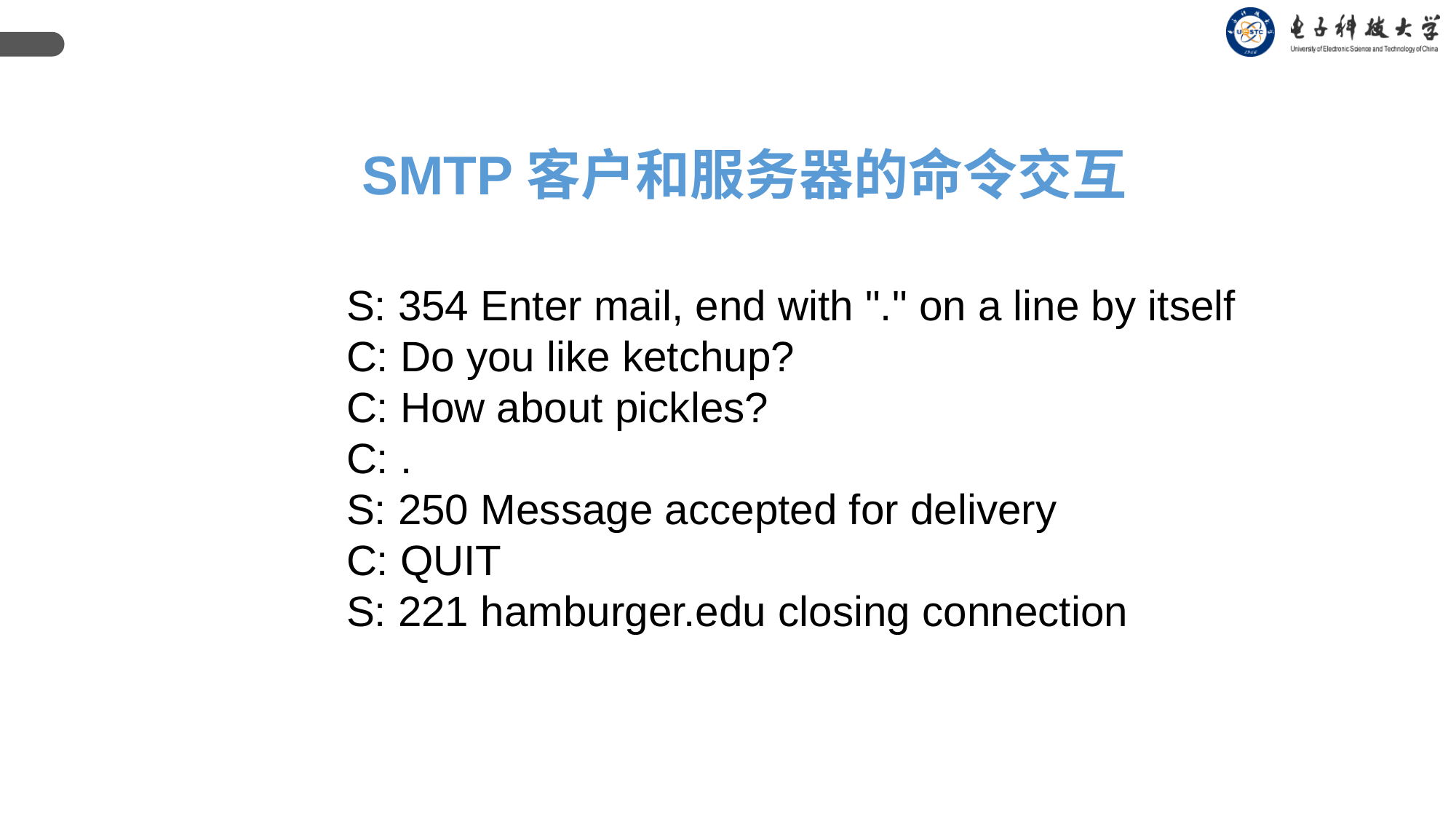

# SMTP客户和服务器的命令交互
     S: 354 Enter mail, end with "." on a line by itself
     C: Do you like ketchup?
     C: How about pickles?
     C: .
     S: 250 Message accepted for delivery
     C: QUIT
     S: 221 hamburger.edu closing connection